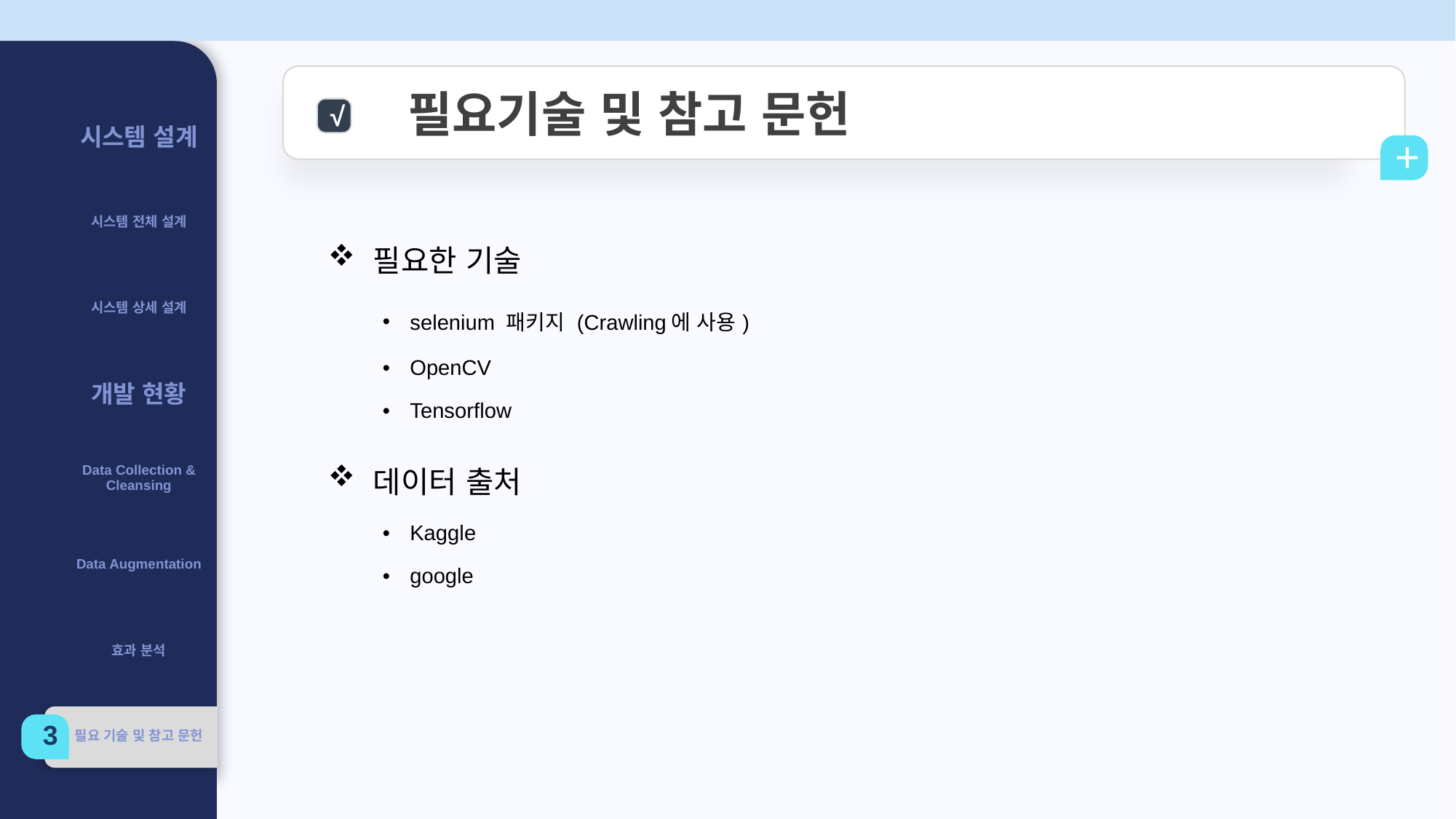

필요기술 및 참고 문헌
| 시스템 설계 |
| --- |
| 시스템 전체 설계 |
| 시스템 상세 설계 |
| 개발 현황 |
| Data Collection & Cleansing |
| Data Augmentation |
| 효과 분석 |
| 필요 기술 및 참고 문헌 |
√
+

 필요한 기술
selenium 패키지 (Crawling에 사용)
OpenCV
Tensorflow
 데이터 출처
Kaggle
google

3